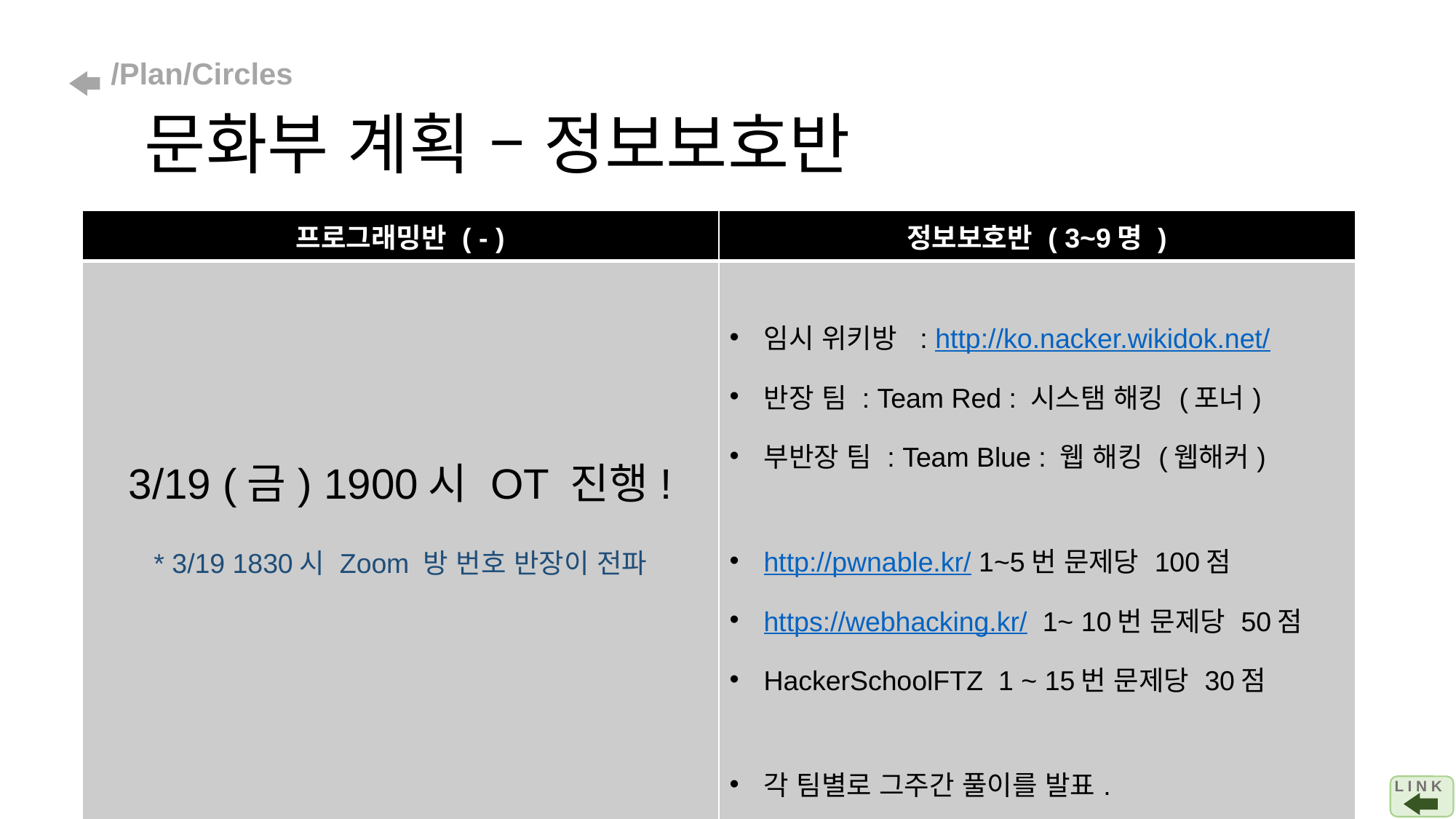

# /Plan/Circles 문화부 계획 – 정보보호반

| 프로그래밍반 ( - ) | 정보보호반 ( 3~9명 ) |
| --- | --- |
| 3/19 (금) 1900시 OT 진행! \* 3/19 1830시 Zoom 방 번호 반장이 전파 | 임시 위키방 : http://ko.nacker.wikidok.net/ 반장 팀 : Team Red : 시스탬 해킹 (포너) 부반장 팀 : Team Blue : 웹 해킹 (웹해커) http://pwnable.kr/ 1~5번 문제당 100점 https://webhacking.kr/ 1~ 10번 문제당 50점 HackerSchoolFTZ 1 ~ 15번 문제당 30점 각 팀별로 그주간 풀이를 발표. 발표가 끝나면, 상대편에서 질문 |
L I N K